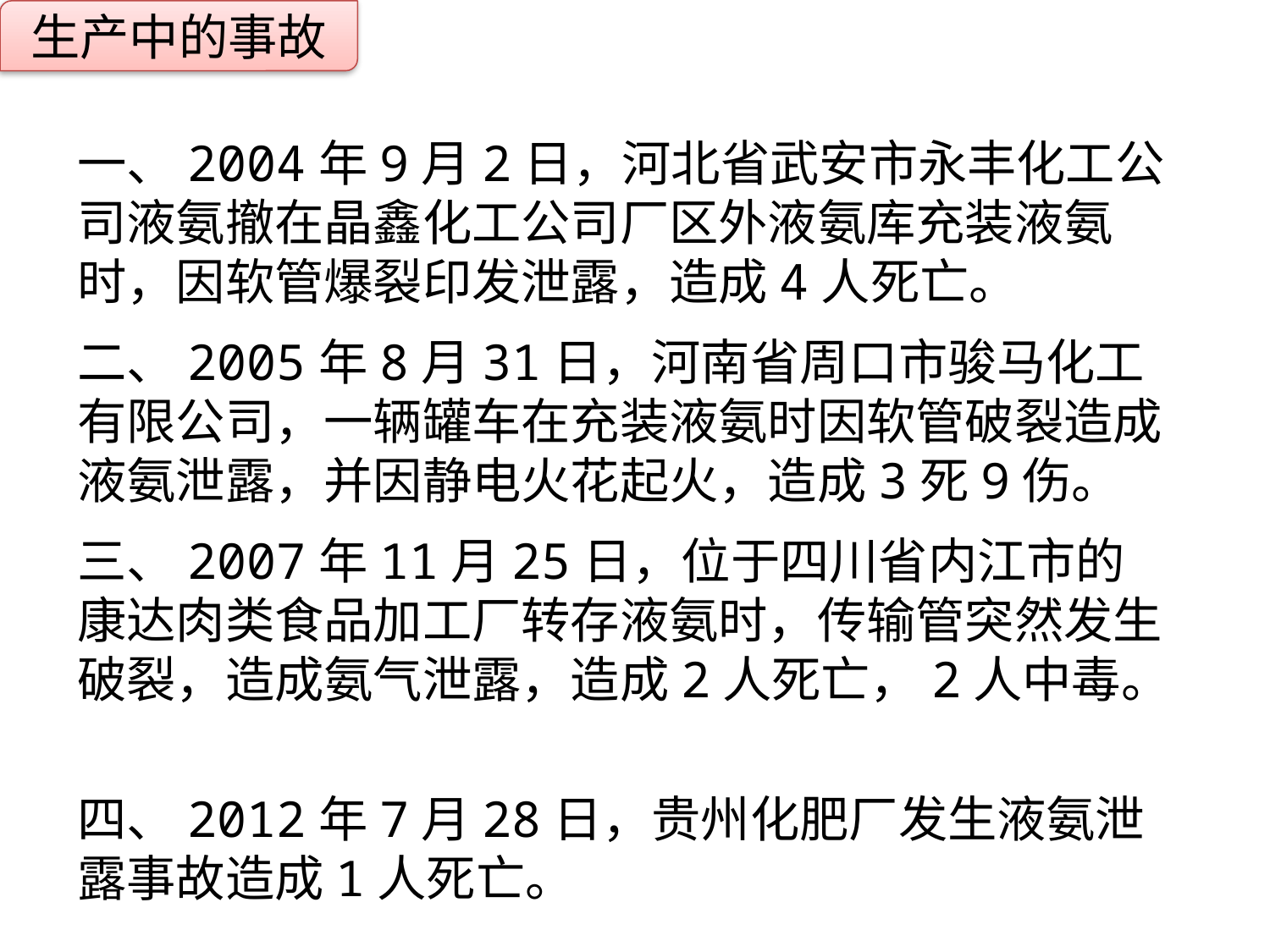

生产中的事故
一、2004年9月2日，河北省武安市永丰化工公司液氨撤在晶鑫化工公司厂区外液氨库充装液氨时，因软管爆裂印发泄露，造成4人死亡。
二、2005年8月31日，河南省周口市骏马化工有限公司，一辆罐车在充装液氨时因软管破裂造成液氨泄露，并因静电火花起火，造成3死9伤。
三、2007年11月25日，位于四川省内江市的康达肉类食品加工厂转存液氨时，传输管突然发生破裂，造成氨气泄露，造成2人死亡，2人中毒。
四、2012年7月28日，贵州化肥厂发生液氨泄露事故造成1人死亡。
点击添加文本
点击添加文本
点击添加文本
点击添加文本